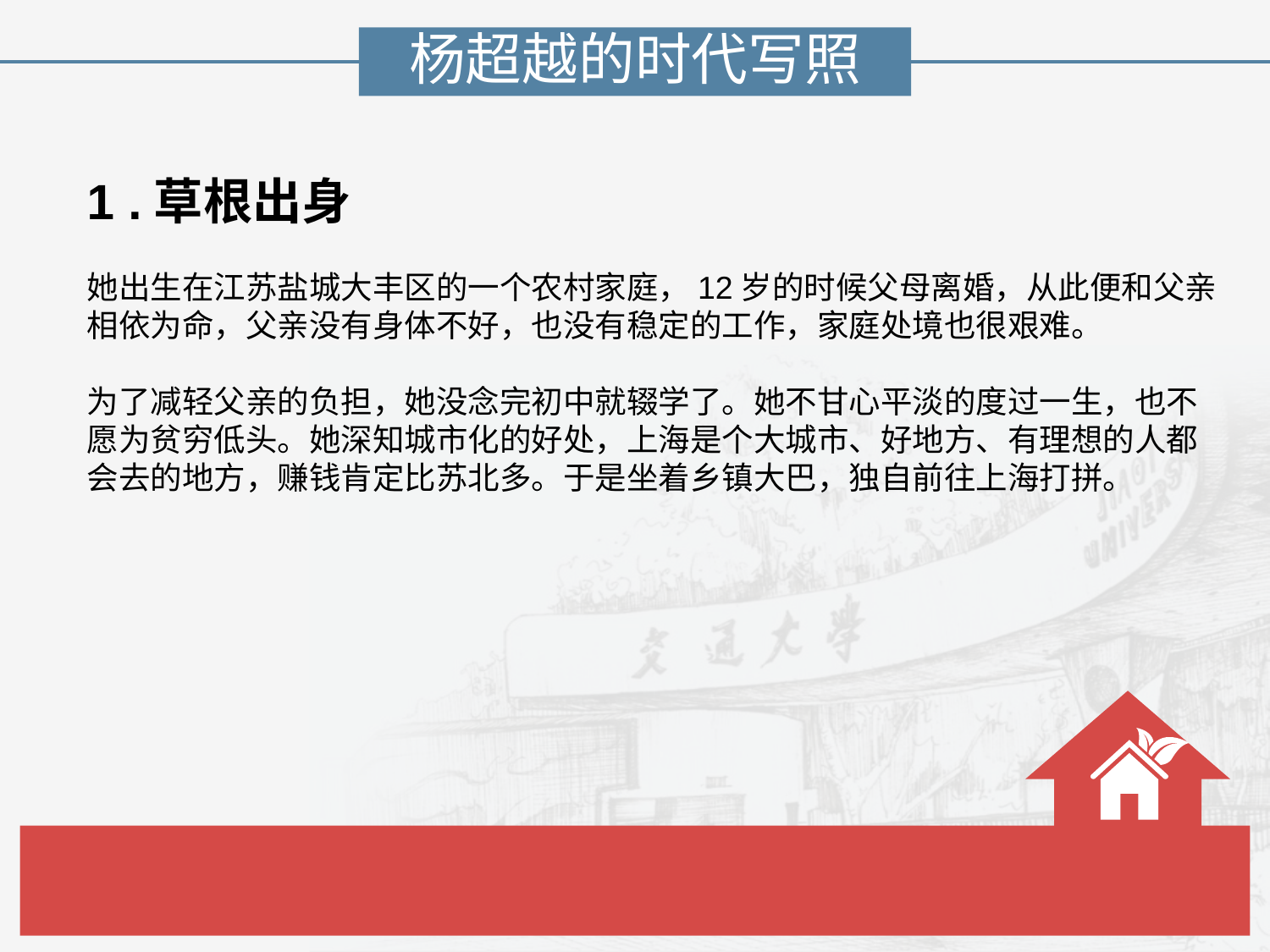

杨超越的时代写照
1 .草根出身

她出生在江苏盐城大丰区的一个农村家庭，12岁的时候父母离婚，从此便和父亲相依为命，父亲没有身体不好，也没有稳定的工作，家庭处境也很艰难。

为了减轻父亲的负担，她没念完初中就辍学了。她不甘心平淡的度过一生，也不愿为贫穷低头。她深知城市化的好处，上海是个大城市、好地方、有理想的人都会去的地方，赚钱肯定比苏北多。于是坐着乡镇大巴，独自前往上海打拼。